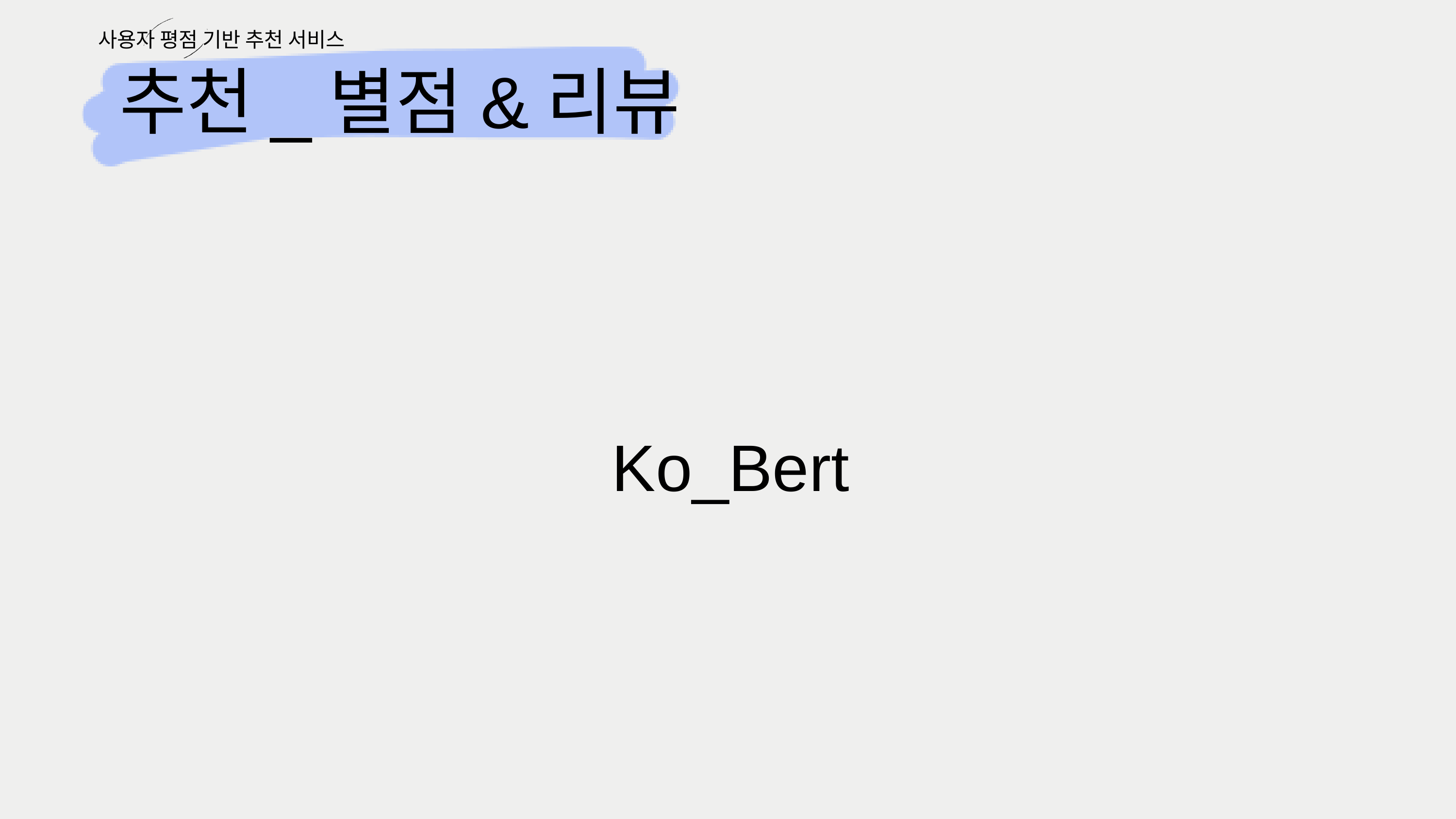

사용자 평점 기반 추천 서비스

추천_별점&리뷰
Ko_Bert